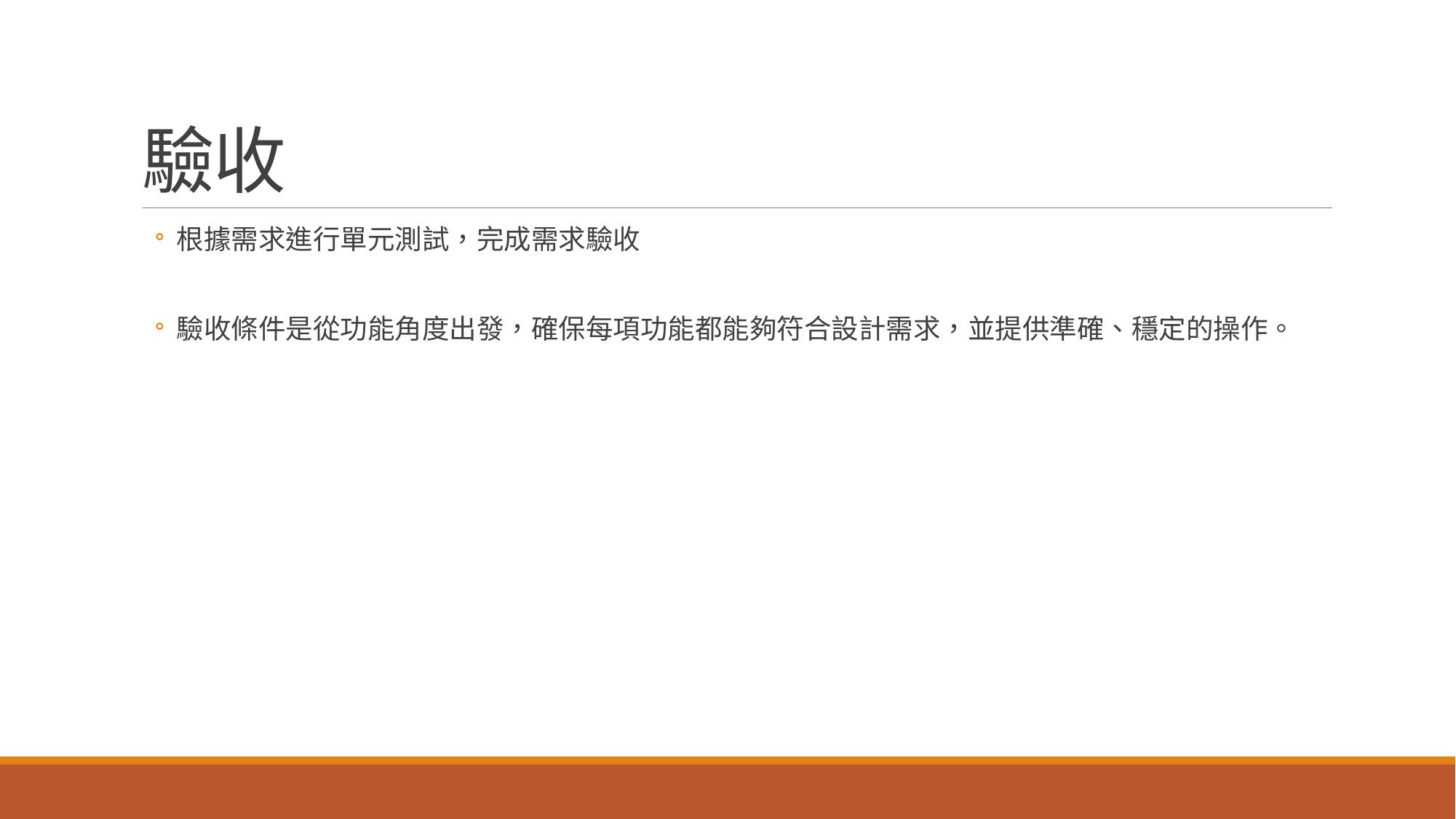

# 驗收
根據需求進行單元測試，完成需求驗收

驗收條件是從功能角度出發，確保每項功能都能夠符合設計需求，並提供準確、穩定的操作。